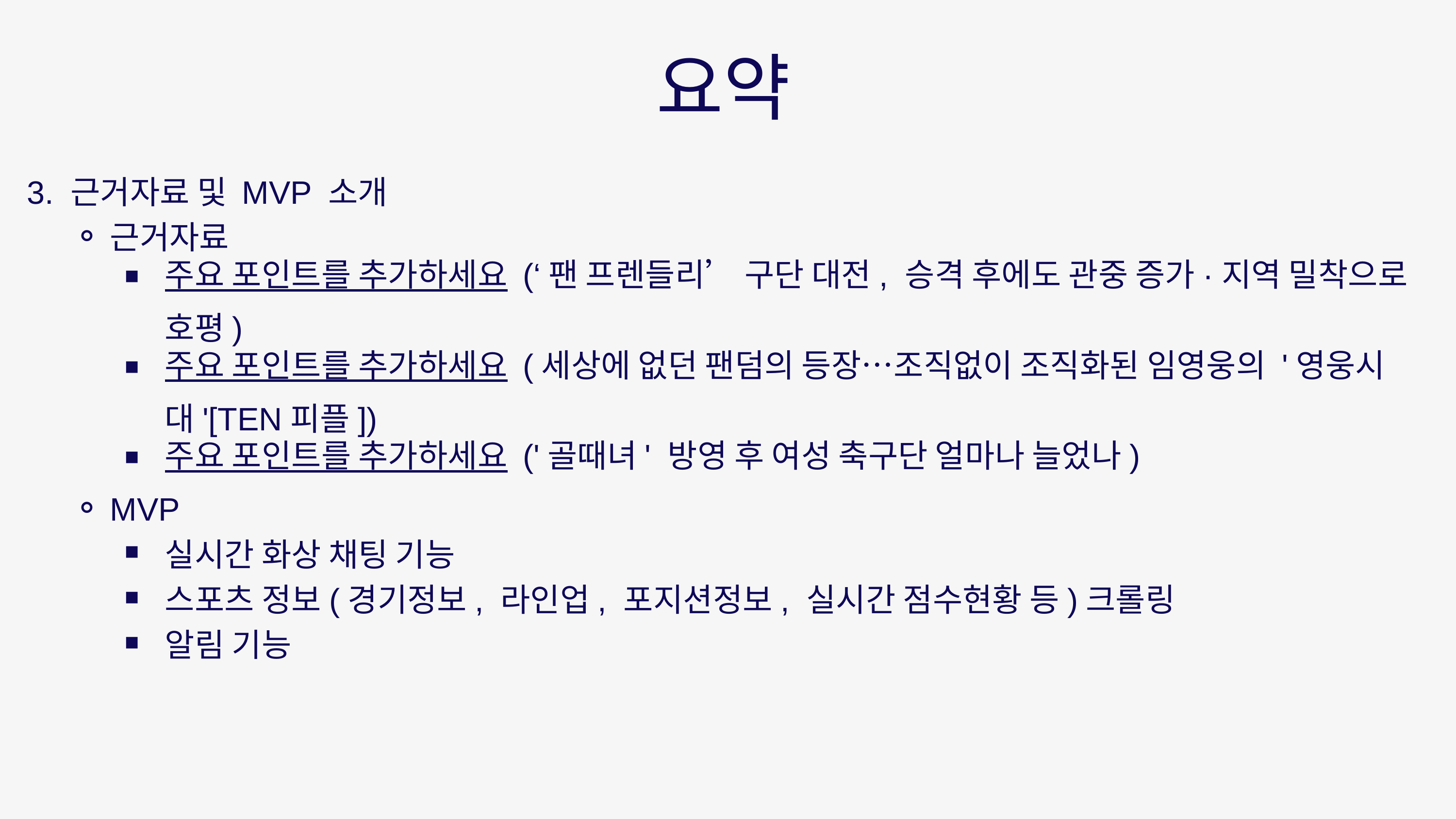

요약

   3. 근거자료 및 MVP 소개
근거자료
주요 포인트를 추가하세요 (‘팬 프렌들리’ 구단 대전, 승격 후에도 관중 증가·지역 밀착으로 호평)
주요 포인트를 추가하세요 (세상에 없던 팬덤의 등장…조직없이 조직화된 임영웅의 '영웅시대'[TEN피플])
주요 포인트를 추가하세요 ('골때녀' 방영 후 여성 축구단 얼마나 늘었나)
MVP
실시간 화상 채팅 기능
스포츠 정보(경기정보, 라인업, 포지션정보, 실시간 점수현황 등)크롤링
알림 기능